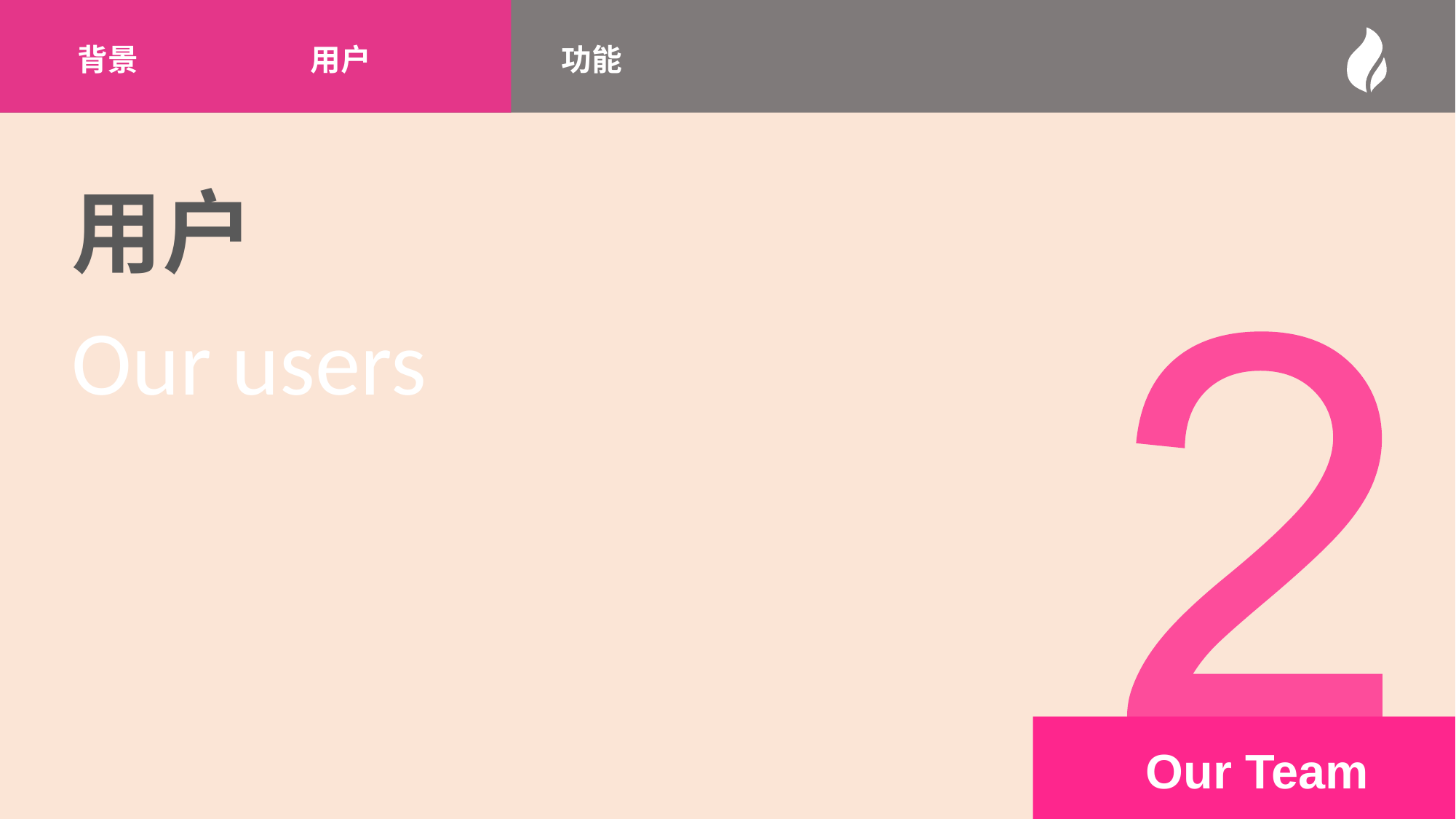

背景
用户
功能
用户
Our users

Our Team